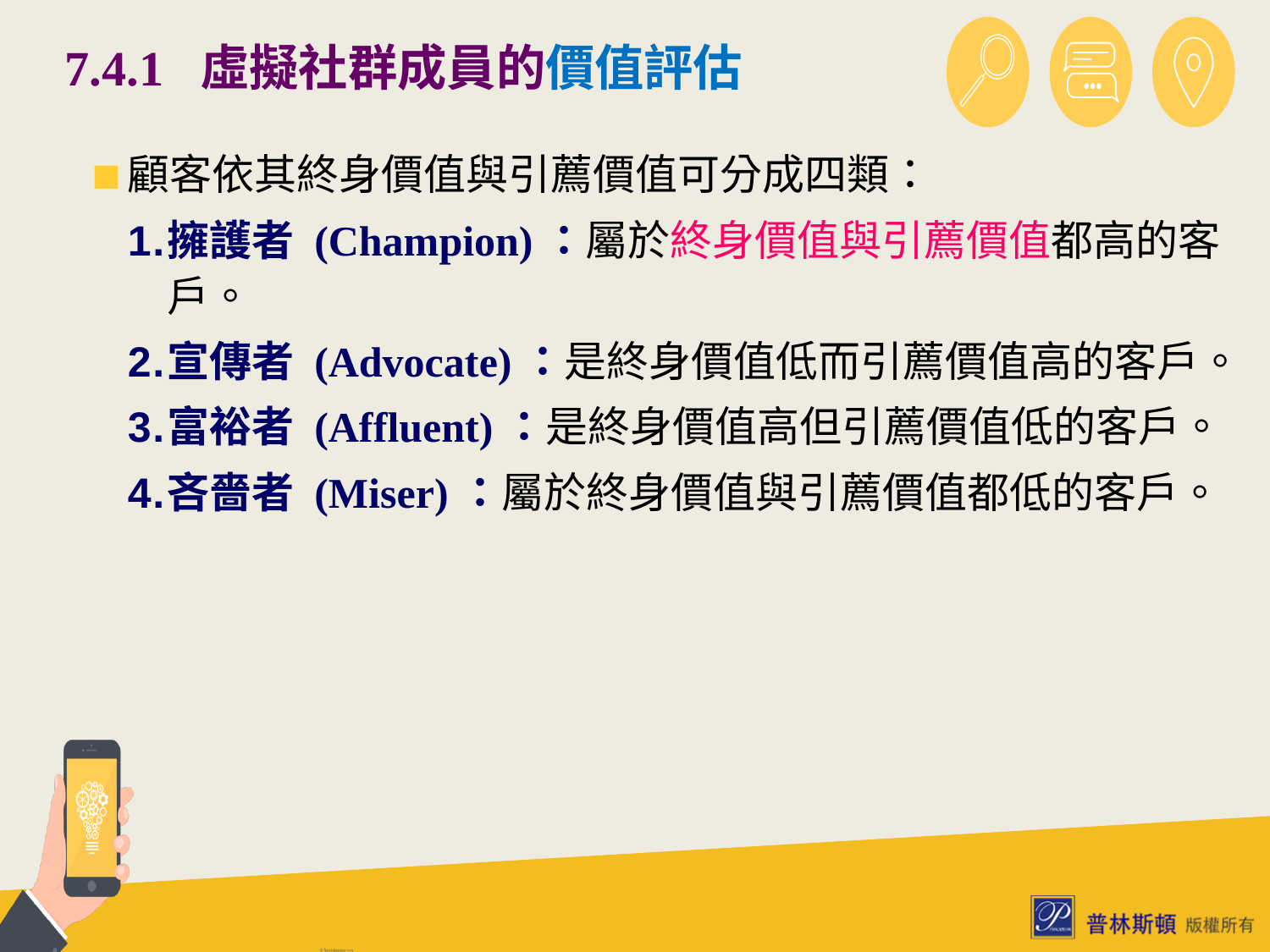

# 7.4.1  虛擬社群成員的價值評估
顧客依其終身價值與引薦價值可分成四類：
擁護者 (Champion)：屬於終身價值與引薦價值都高的客戶。
宣傳者 (Advocate)：是終身價值低而引薦價值高的客戶。
富裕者 (Affluent)：是終身價值高但引薦價值低的客戶。
吝嗇者 (Miser)：屬於終身價值與引薦價值都低的客戶。